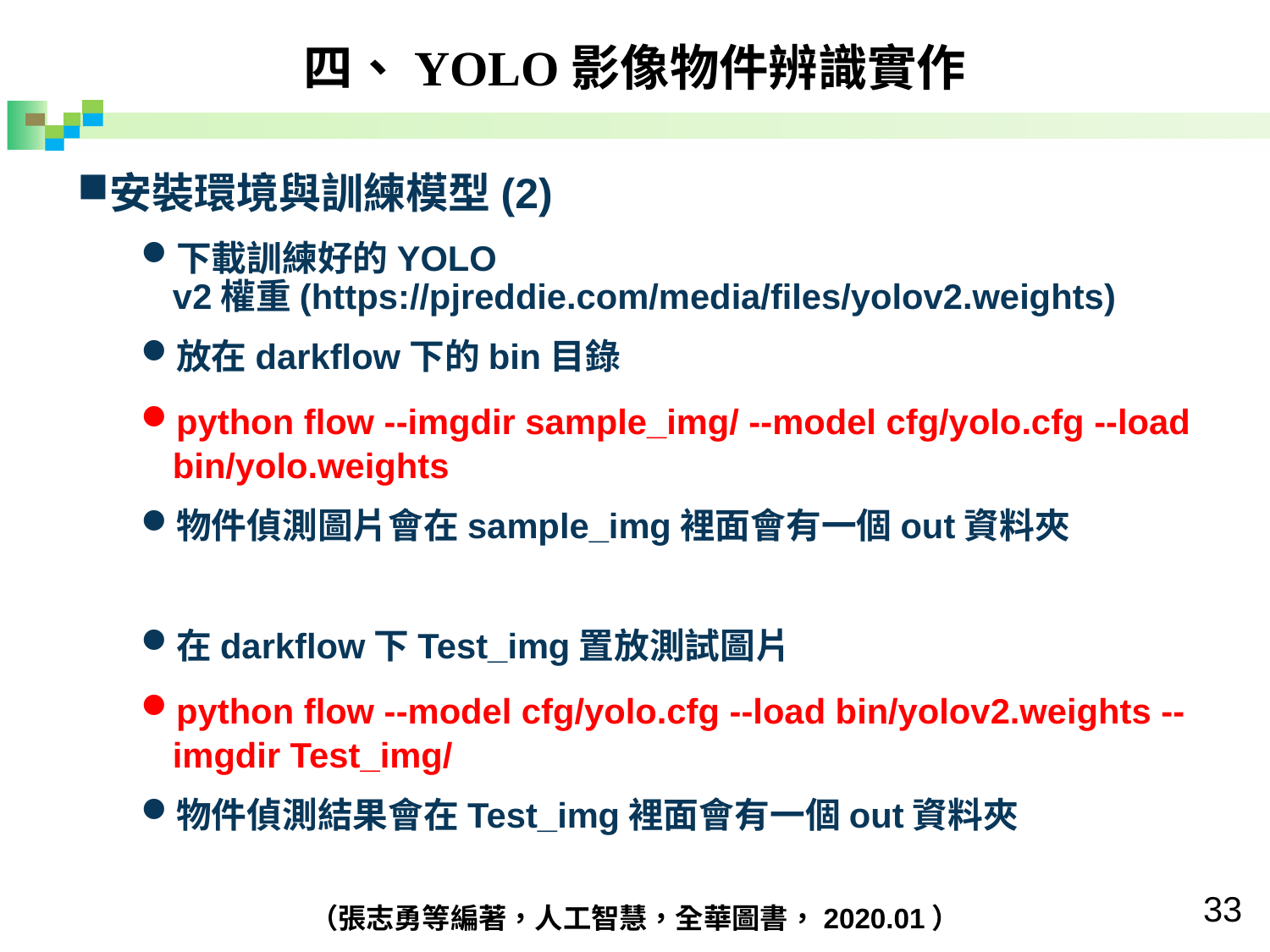

四、YOLO影像物件辨識實作
安裝環境與訓練模型(2)
下載訓練好的YOLO v2權重(https://pjreddie.com/media/files/yolov2.weights)
放在darkflow下的bin目錄
python flow --imgdir sample_img/ --model cfg/yolo.cfg --load bin/yolo.weights
物件偵測圖片會在sample_img裡面會有一個out資料夾

在darkflow下Test_img置放測試圖片
python flow --model cfg/yolo.cfg --load bin/yolov2.weights --imgdir Test_img/
物件偵測結果會在Test_img裡面會有一個out資料夾
（張志勇等編著，人工智慧，全華圖書，2020.01）